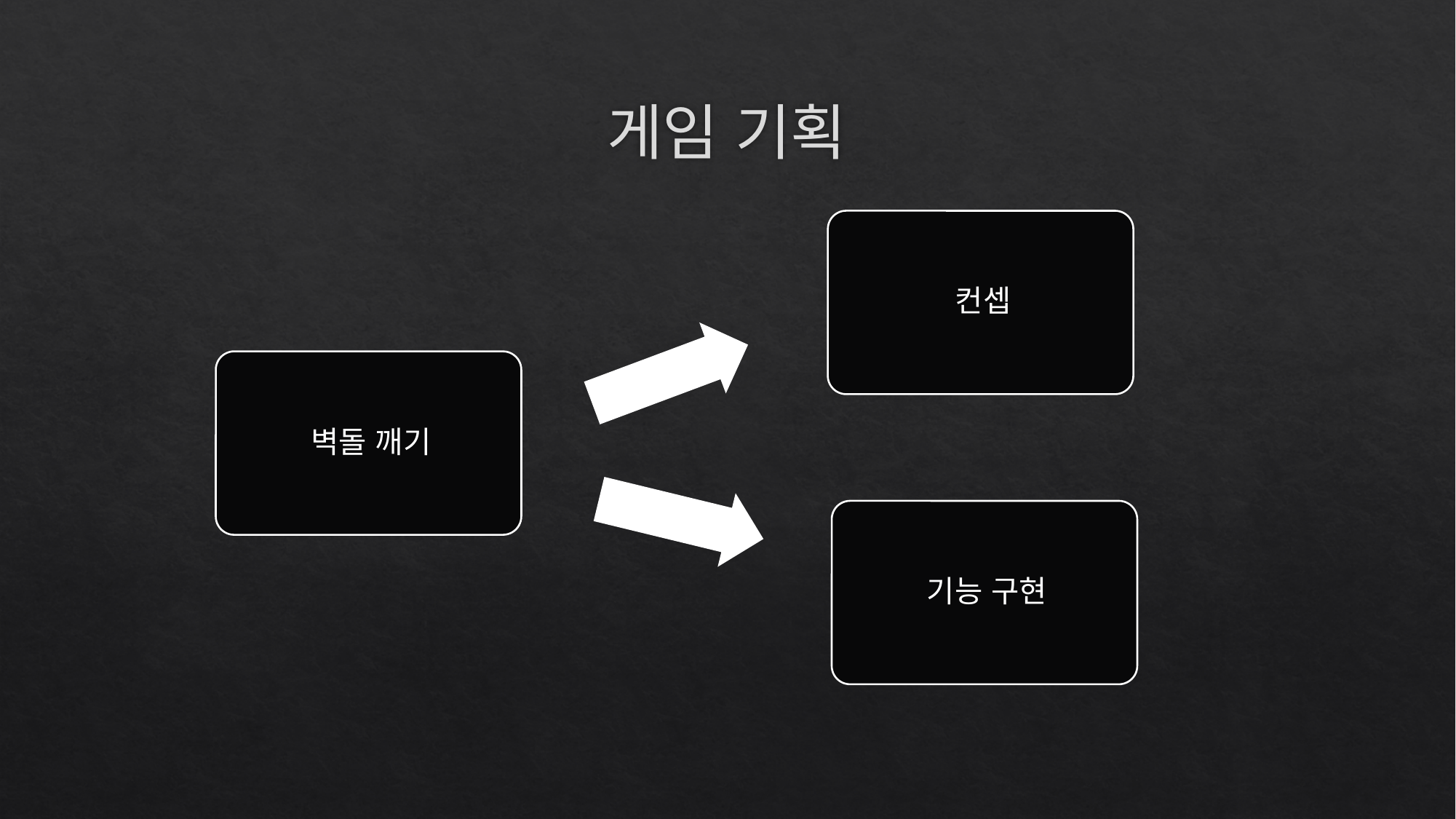

# 게임 기획
컨셉

벽돌 깨기

기능 구현